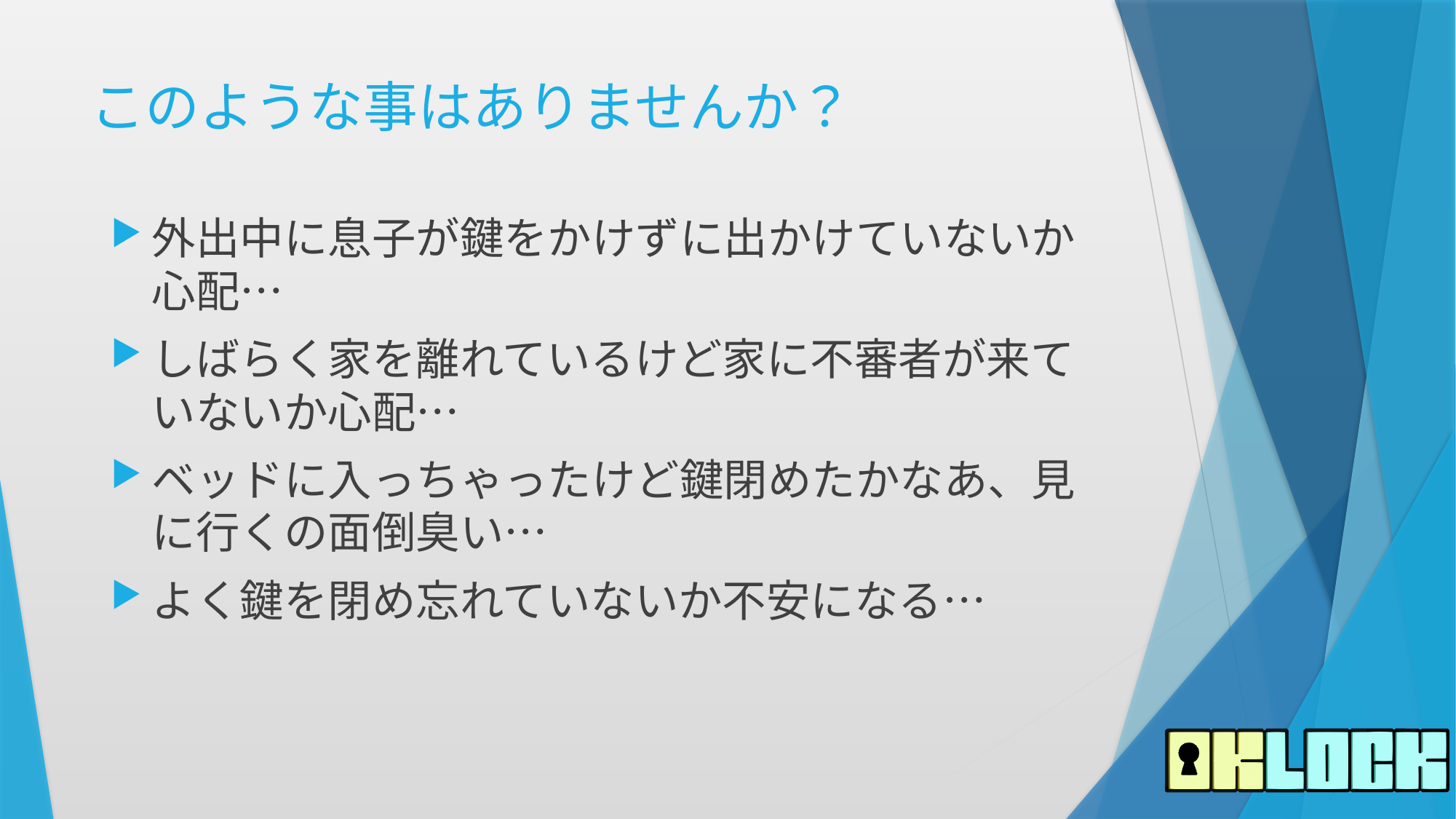

# このような事はありませんか？
外出中に息子が鍵をかけずに出かけていないか心配…
しばらく家を離れているけど家に不審者が来ていないか心配…
ベッドに入っちゃったけど鍵閉めたかなあ、見に行くの面倒臭い…
よく鍵を閉め忘れていないか不安になる…